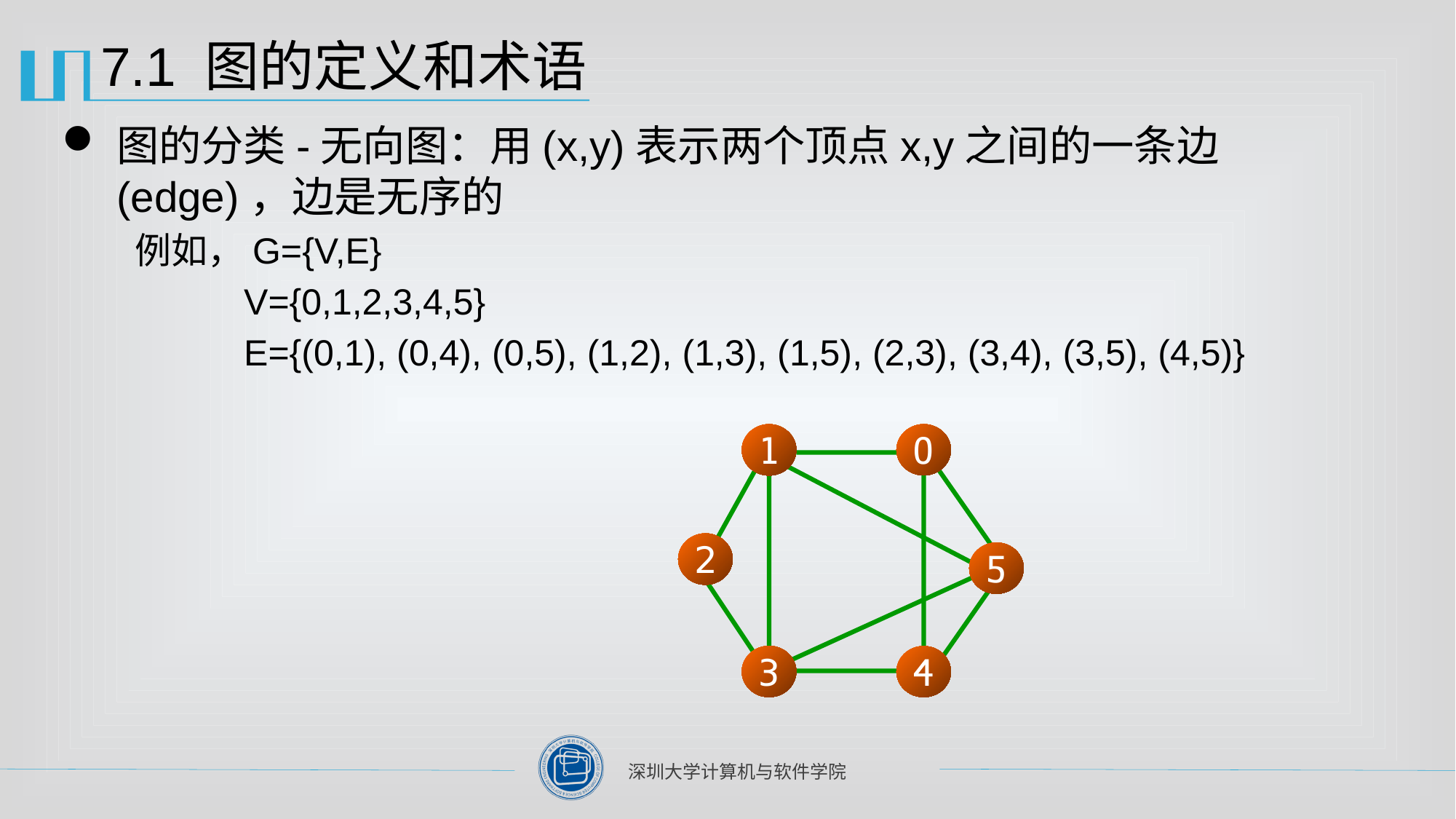

# 7.1 图的定义和术语
图的分类-无向图：用(x,y)表示两个顶点x,y之间的一条边(edge)，边是无序的
例如，G={V,E}
V={0,1,2,3,4,5}
E={(0,1), (0,4), (0,5), (1,2), (1,3), (1,5), (2,3), (3,4), (3,5), (4,5)}

1
0
2
5
3
4

9